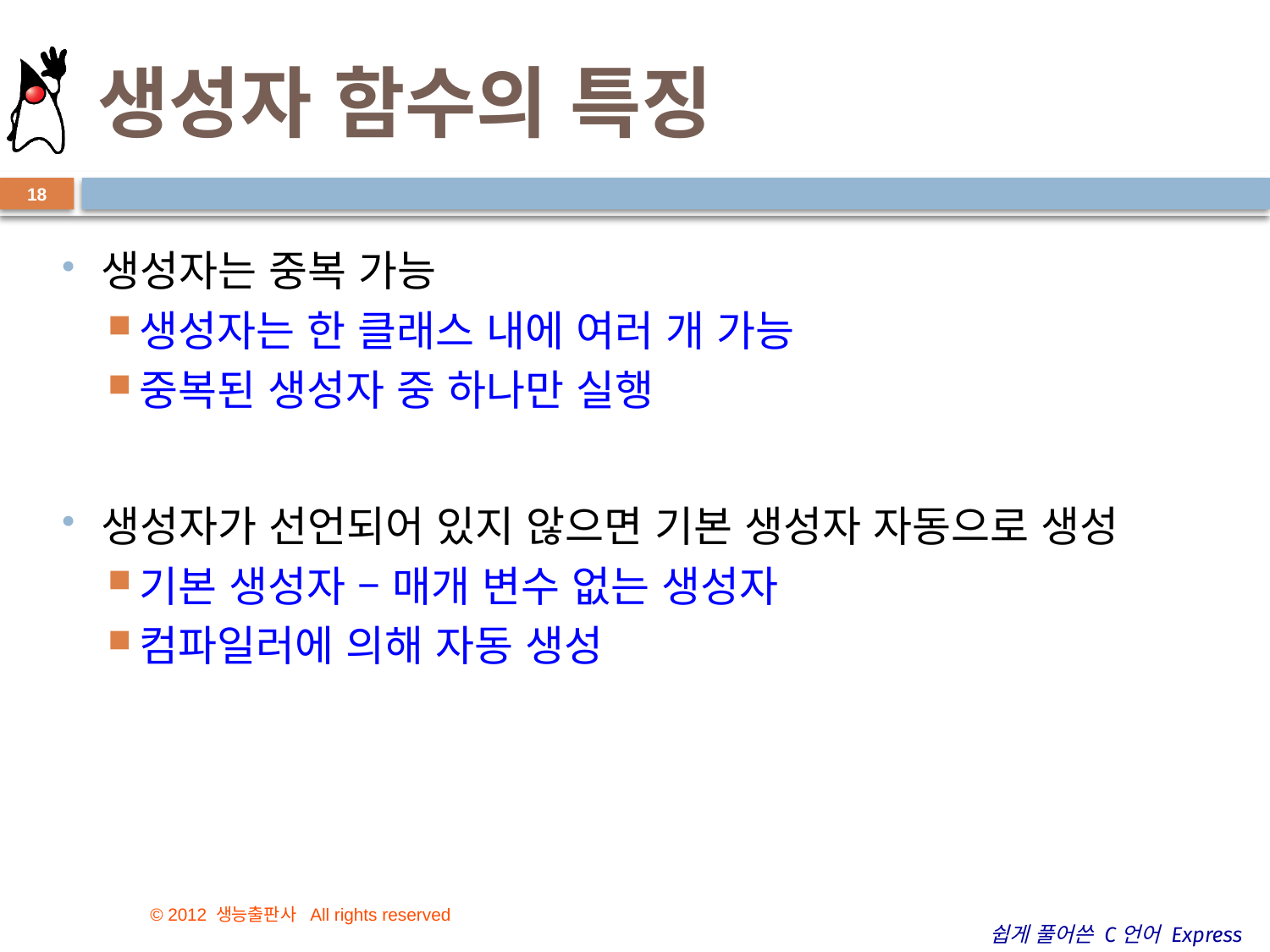

# 생성자 함수의 특징
18

생성자는 중복 가능
생성자는 한 클래스 내에 여러 개 가능
중복된 생성자 중 하나만 실행

생성자가 선언되어 있지 않으면 기본 생성자 자동으로 생성
기본 생성자 – 매개 변수 없는 생성자
컴파일러에 의해 자동 생성